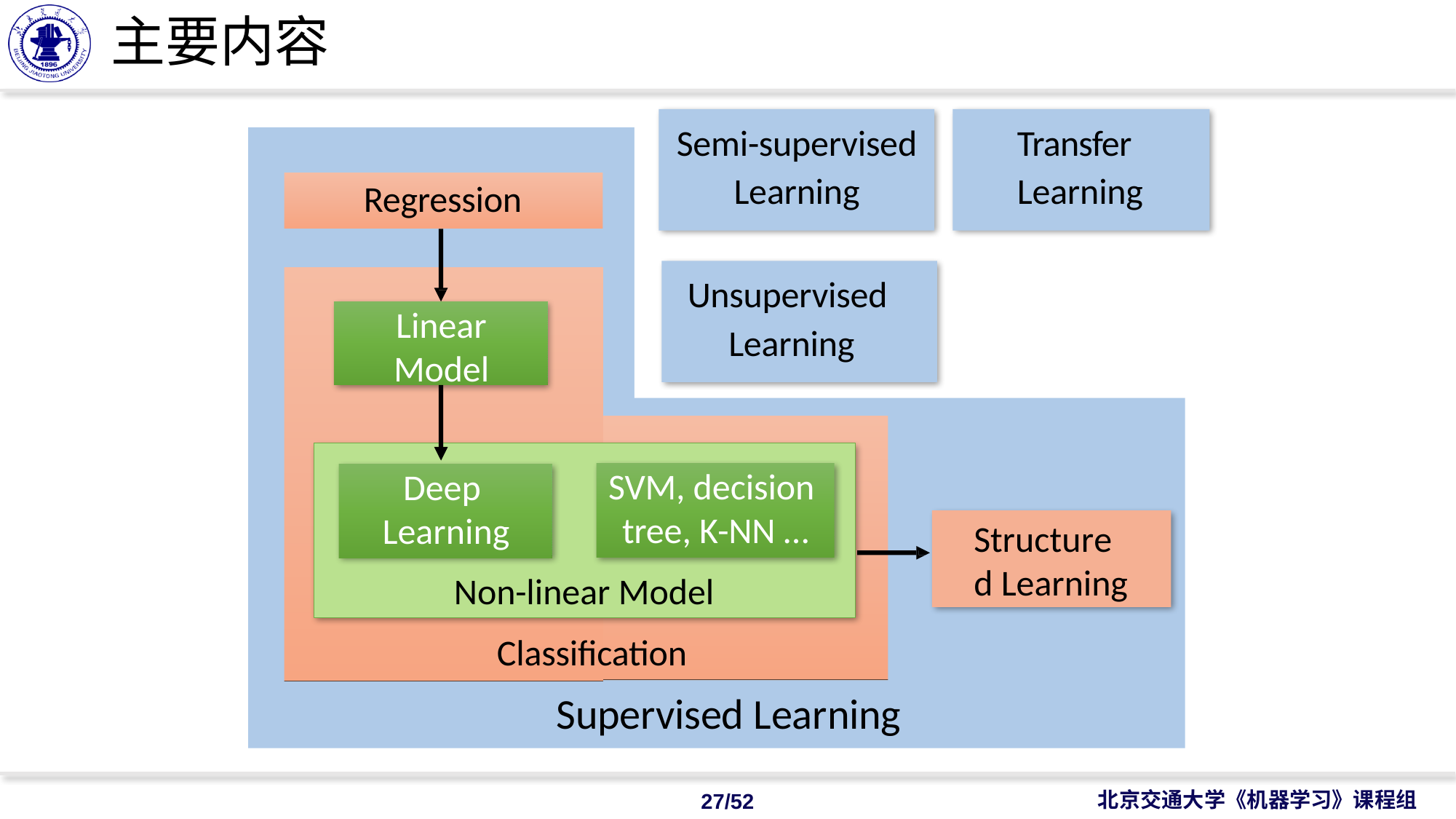

# 主要内容
Semi-supervised
Learning
Transfer  Learning

Regression

Unsupervised  Learning

Linear
Model

SVM, decision  tree, K-NN …

Deep  Learning
Structured Learning

Non-linear Model
Classification
Supervised Learning